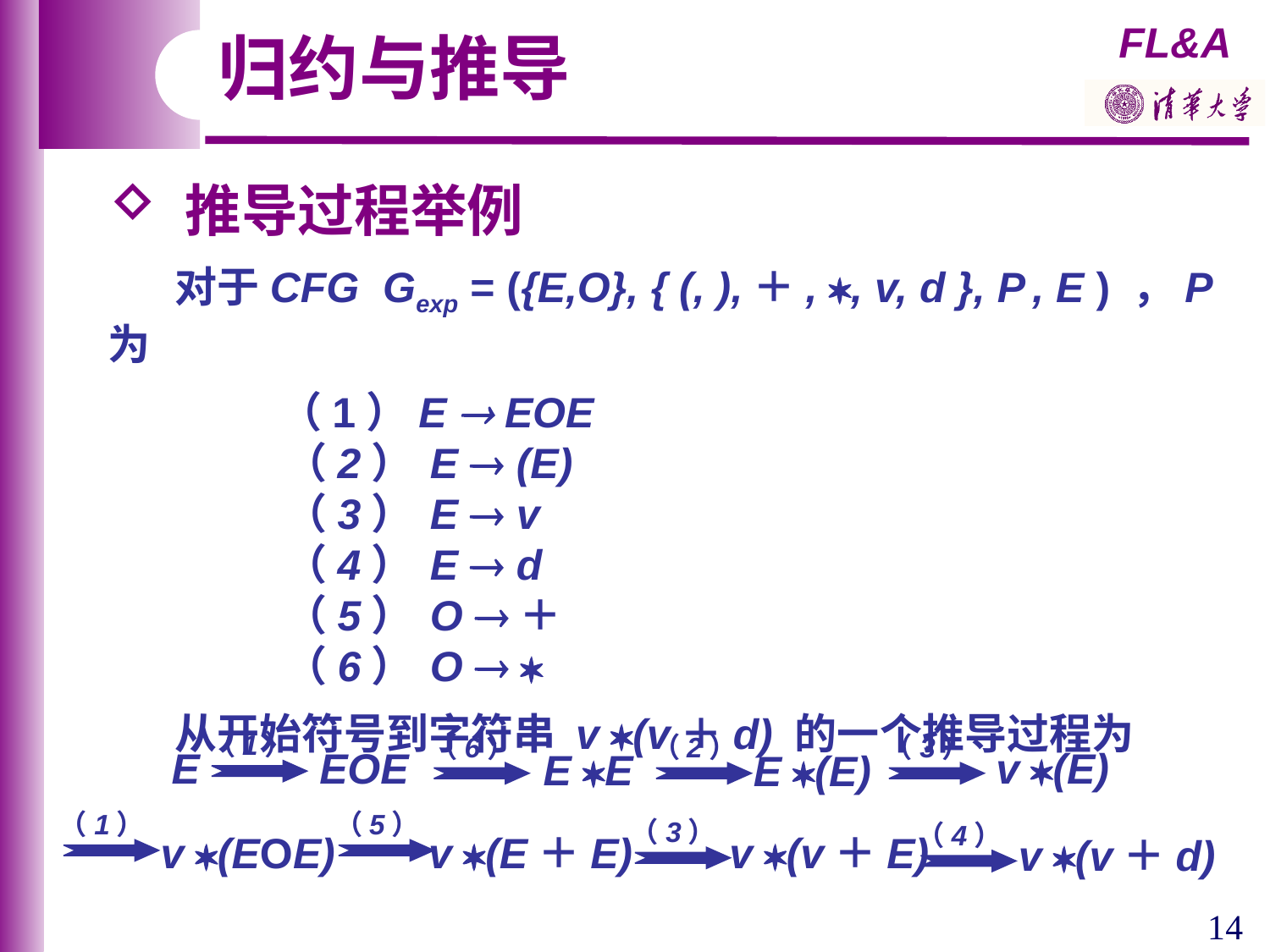

归约与推导
 推导过程举例

      对于CFG  Gexp = ({E,O}, { (, ),＋, ∗, v, d }, P , E ) ，P 为

                 （1）E → EOE
                     （2） E → (E)
                     （3） E → v
                     （4） E → d
                     （5） O →＋
                     （6） O → ∗

      从开始符号到字符串 v ∗(v＋d) 的一个推导过程为
（1）

（6）

（2）

（3）

E
EOE
v ∗(E)
E ∗E
E ∗(E)
（1）

（5）

（3）

（4）

v ∗(EOE)
v ∗(E＋E)
v ∗(v＋E)
v ∗(v＋d)
14